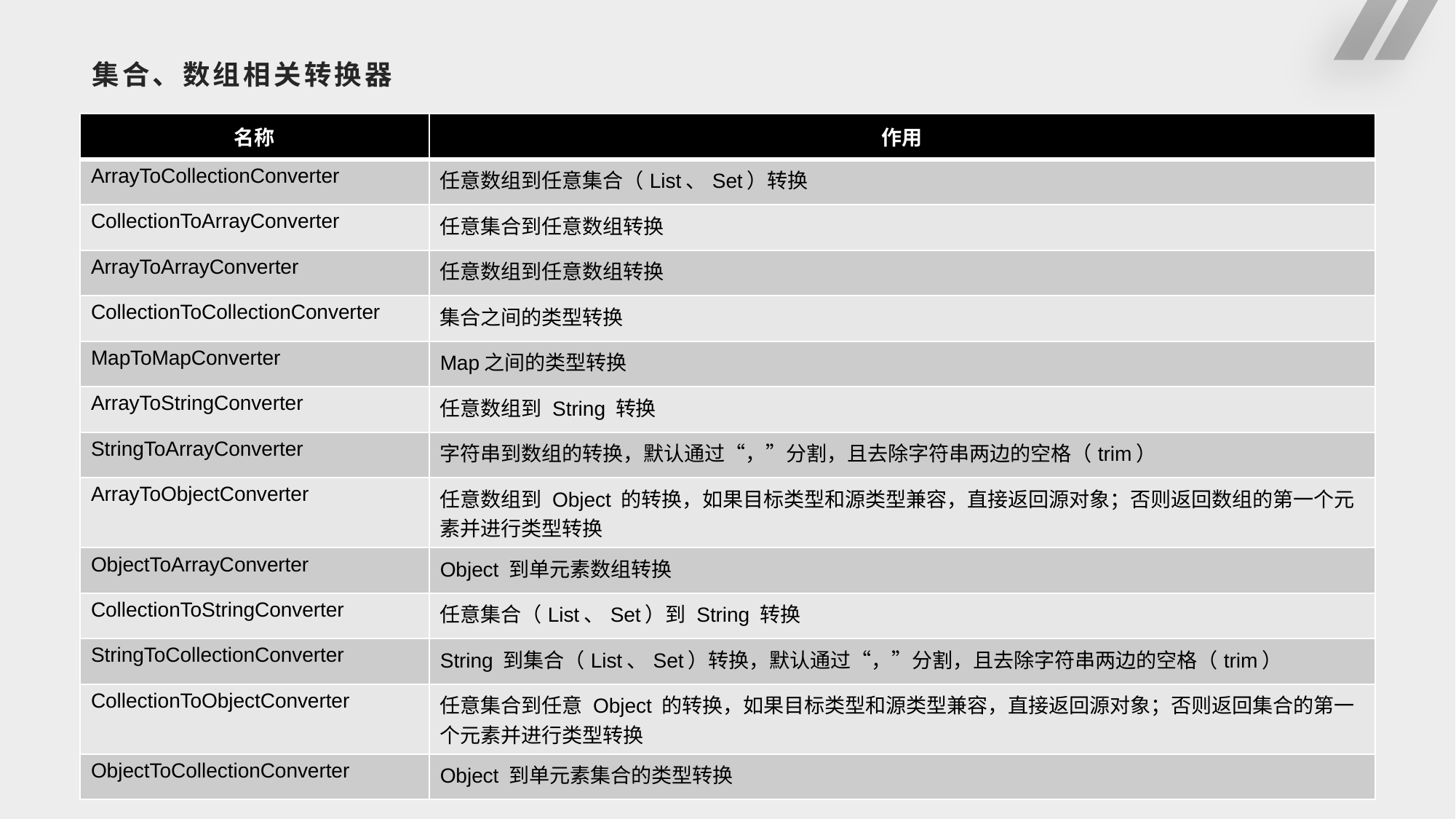

# 集合、数组相关转换器
| 名称 | 作用 |
| --- | --- |
| ArrayToCollectionConverter | 任意数组到任意集合（List、Set）转换 |
| CollectionToArrayConverter | 任意集合到任意数组转换 |
| ArrayToArrayConverter | 任意数组到任意数组转换 |
| CollectionToCollectionConverter | 集合之间的类型转换 |
| MapToMapConverter | Map之间的类型转换 |
| ArrayToStringConverter | 任意数组到 String 转换 |
| StringToArrayConverter | 字符串到数组的转换，默认通过“，”分割，且去除字符串两边的空格（trim） |
| ArrayToObjectConverter | 任意数组到 Object 的转换，如果目标类型和源类型兼容，直接返回源对象；否则返回数组的第一个元素并进行类型转换 |
| ObjectToArrayConverter | Object 到单元素数组转换 |
| CollectionToStringConverter | 任意集合（List、Set）到 String 转换 |
| StringToCollectionConverter | String 到集合（List、Set）转换，默认通过“，”分割，且去除字符串两边的空格（trim） |
| CollectionToObjectConverter | 任意集合到任意 Object 的转换，如果目标类型和源类型兼容，直接返回源对象；否则返回集合的第一个元素并进行类型转换 |
| ObjectToCollectionConverter | Object 到单元素集合的类型转换 |